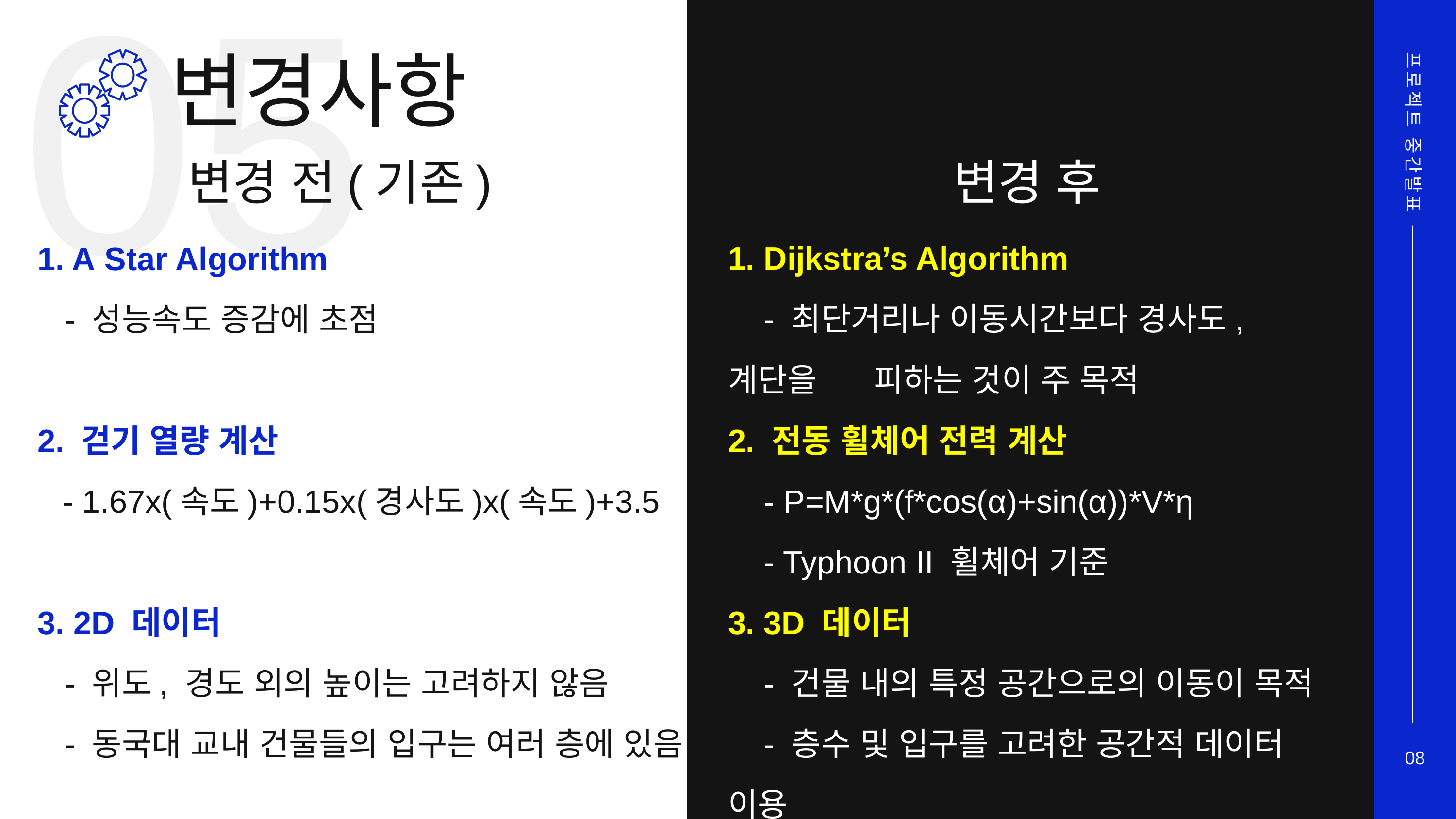

05

변경사항

프로젝트 중간발표

08
변경 전(기존)
변경 후
1. A Star Algorithm
   - 성능속도 증감에 초점

2. 걷기 열량 계산
   - 1.67x(속도)+0.15x(경사도)x(속도)+3.5

3. 2D 데이터
   - 위도, 경도 외의 높이는 고려하지 않음
   - 동국대 교내 건물들의 입구는 여러 층에 있음
1. Dijkstra’s Algorithm
    - 최단거리나 이동시간보다 경사도,  계단을	피하는 것이 주 목적
2. 전동 휠체어 전력 계산
    - P=M*g*(f*cos(α)+sin(α))*V*η
    - Typhoon II 휠체어 기준
3. 3D 데이터
    - 건물 내의 특정 공간으로의 이동이 목적
    - 층수 및 입구를 고려한 공간적 데이터 이용